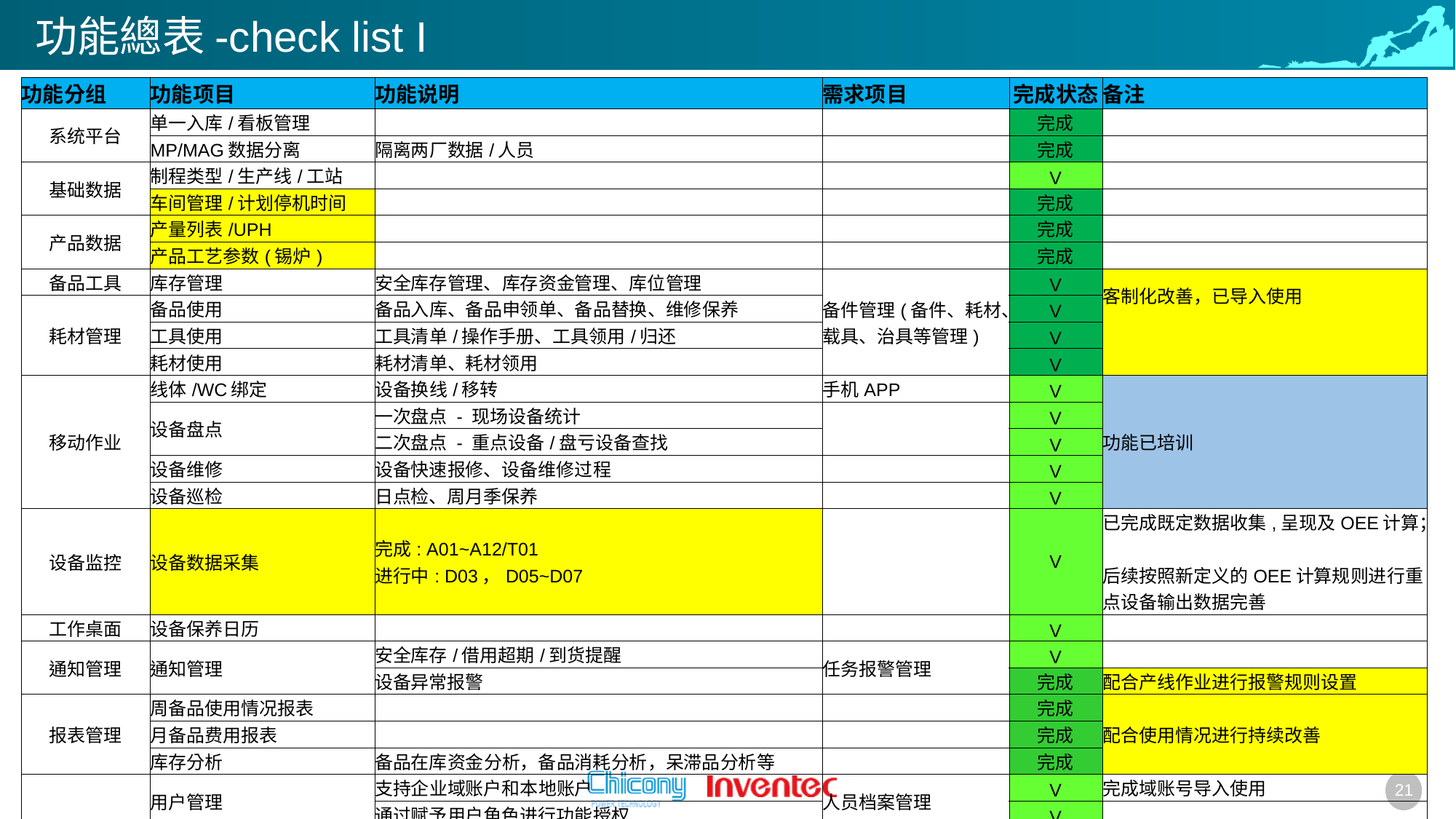

# 功能總表-check list I
| 功能分组 | 功能项目 | 功能说明 | 需求项目 | 完成状态 | 备注 |
| --- | --- | --- | --- | --- | --- |
| 系统平台 | 单一入库/看板管理 |  |  | 完成 |  |
|  | MP/MAG数据分离 | 隔离两厂数据/人员 |  | 完成 |  |
| 基础数据 | 制程类型/生产线/工站 |  |  | V |  |
|  | 车间管理/计划停机时间 |  |  | 完成 |  |
| 产品数据 | 产量列表/UPH |  |  | 完成 |  |
|  | 产品工艺参数(锡炉) |  |  | 完成 |  |
| 备品工具 | 库存管理 | 安全库存管理、库存资金管理、库位管理 | 备件管理(备件、耗材、载具、治具等管理) | V | 客制化改善，已导入使用 |
| 耗材管理 | 备品使用 | 备品入库、备品申领单、备品替换、维修保养 |  | V |  |
|  | 工具使用 | 工具清单/操作手册、工具领用/归还 |  | V |  |
|  | 耗材使用 | 耗材清单、耗材领用 |  | V |  |
| 移动作业 | 线体/WC绑定 | 设备换线/移转 | 手机APP | V | 功能已培训 |
|  | 设备盘点 | 一次盘点 - 现场设备统计 |  | V |  |
|  |  | 二次盘点 - 重点设备/盘亏设备查找 |  | V |  |
|  | 设备维修 | 设备快速报修、设备维修过程 |  | V |  |
|  | 设备巡检 | 日点检、周月季保养 |  | V |  |
| 设备监控 | 设备数据采集 | 完成: A01~A12/T01 进行中: D03，D05~D07 |  | V | 已完成既定数据收集,呈现及OEE计算； 后续按照新定义的OEE计算规则进行重点设备输出数据完善 |
| 工作桌面 | 设备保养日历 |  |  | V |  |
| 通知管理 | 通知管理 | 安全库存/借用超期/到货提醒 | 任务报警管理 | V |  |
|  |  | 设备异常报警 |  | 完成 | 配合产线作业进行报警规则设置 |
| 报表管理 | 周备品使用情况报表 |  |  | 完成 | 配合使用情况进行持续改善 |
|  | 月备品费用报表 |  |  | 完成 |  |
|  | 库存分析 | 备品在库资金分析，备品消耗分析，呆滞品分析等 |  | 完成 |  |
| 系统设置 | 用户管理 | 支持企业域账户和本地账户 | 人员档案管理 | V | 完成域账号导入使用 |
|  |  | 通过赋予用户角色进行功能授权 |  | V |  |
|  | 角色管理 | 支持自定义作业角色，并为每个角色赋予不同作业权限 | 系统管理(智能平台) | V |  |
|  |  | 权限包括页面操作权限和数据权限(设备类型)两种 |  | V |  |